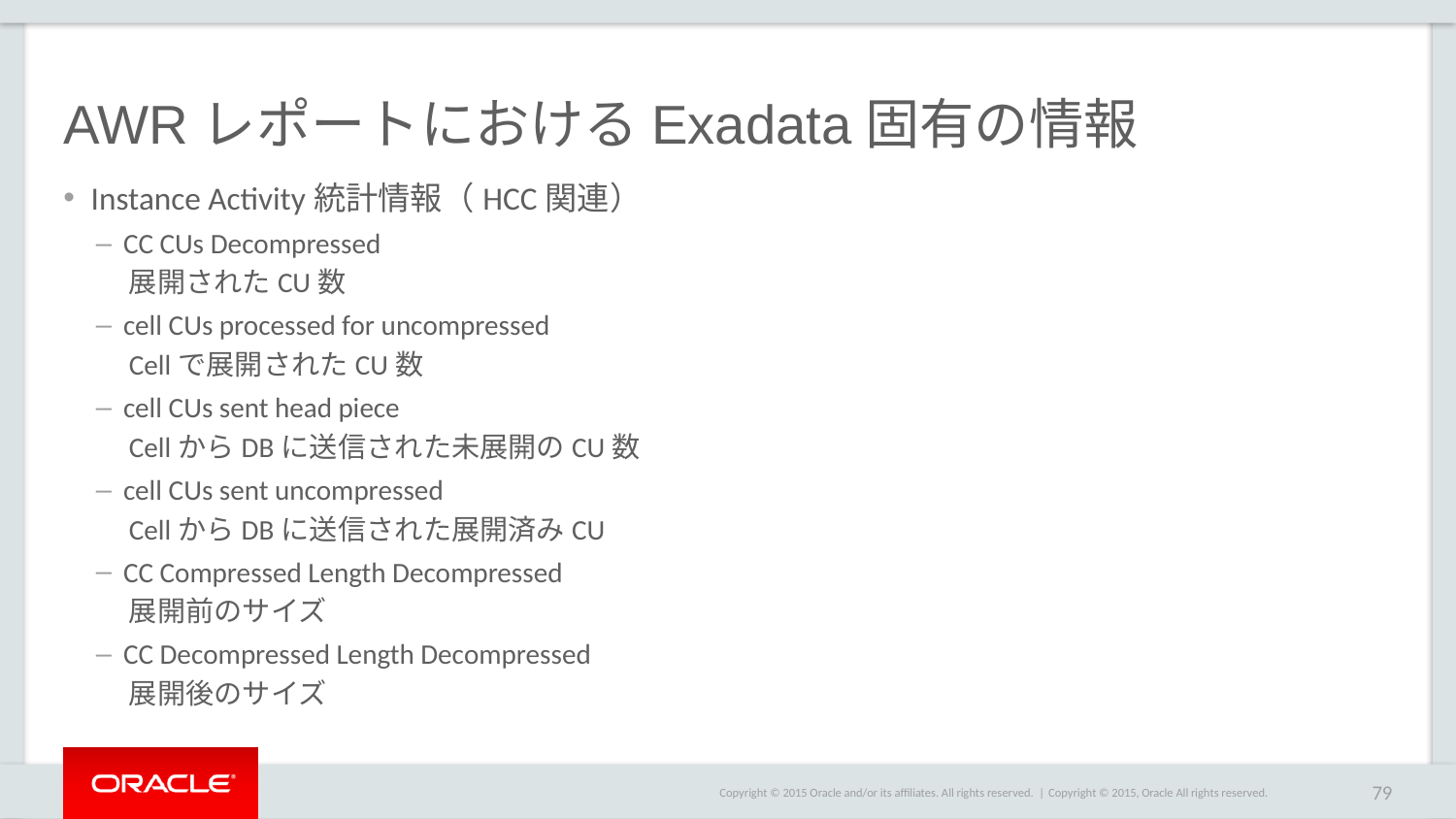

# AWRレポートにおけるExadata固有の情報
Instance Activity統計情報（HCC関連）
CC CUs Decompressed
展開されたCU数
cell CUs processed for uncompressed
Cellで展開されたCU数
cell CUs sent head piece
CellからDBに送信された未展開のCU数
cell CUs sent uncompressed
CellからDBに送信された展開済みCU
CC Compressed Length Decompressed
展開前のサイズ
CC Decompressed Length Decompressed
展開後のサイズ

Copyright © 2015, Oracle All rights reserved.
79